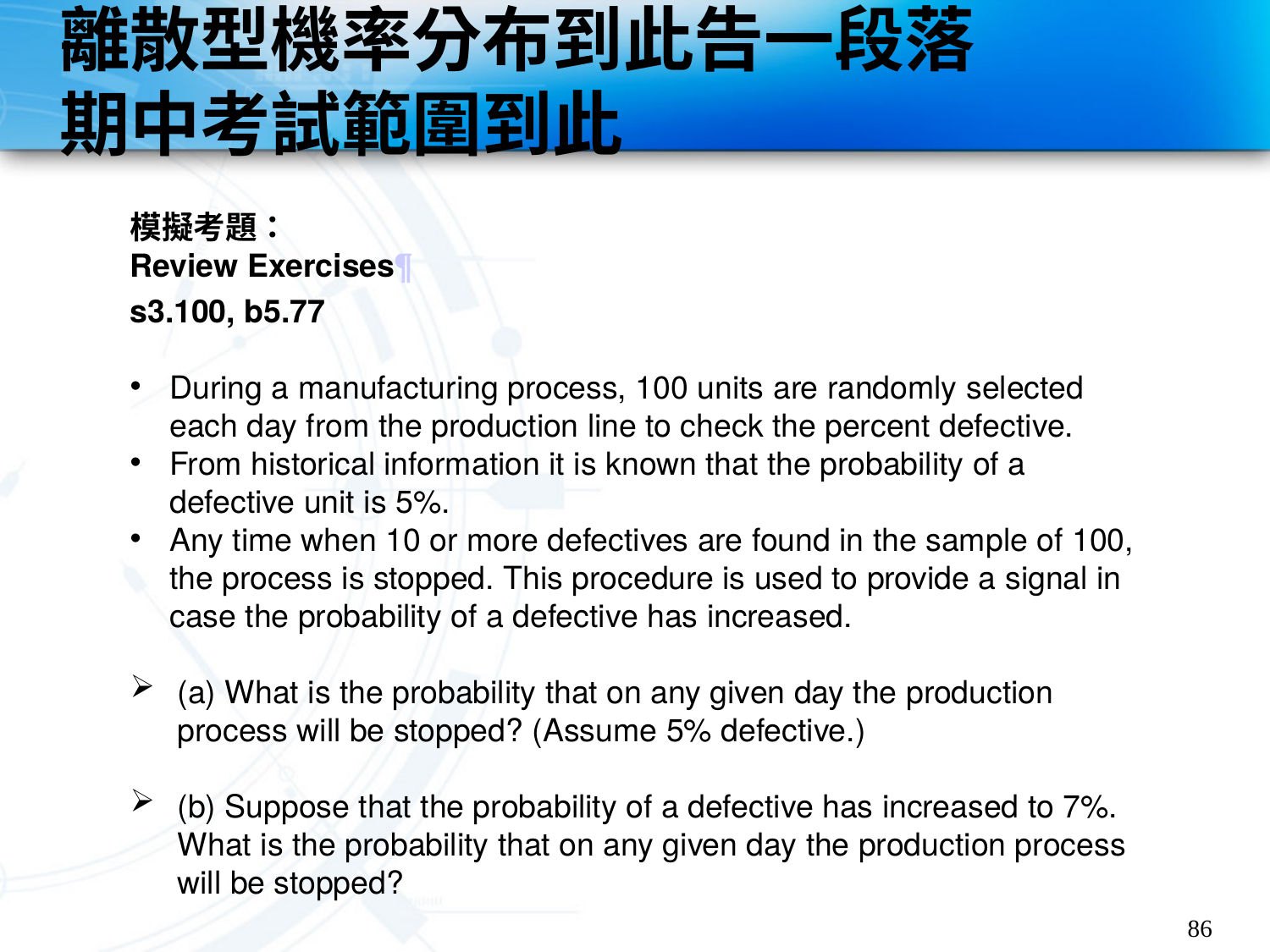

# 離散型機率分布到此告一段落 期中考試範圍到此
模擬考題：
Review Exercises¶
s3.100, b5.77

During a manufacturing process, 100 units are randomly selected each day from the production line to check the percent defective.
From historical information it is known that the probability of a defective unit is 5%.
Any time when 10 or more defectives are found in the sample of 100, the process is stopped. This procedure is used to provide a signal in case the probability of a defective has increased.

(a) What is the probability that on any given day the production process will be stopped? (Assume 5% defective.)

(b) Suppose that the probability of a defective has increased to 7%. What is the probability that on any given day the production process will be stopped?
86